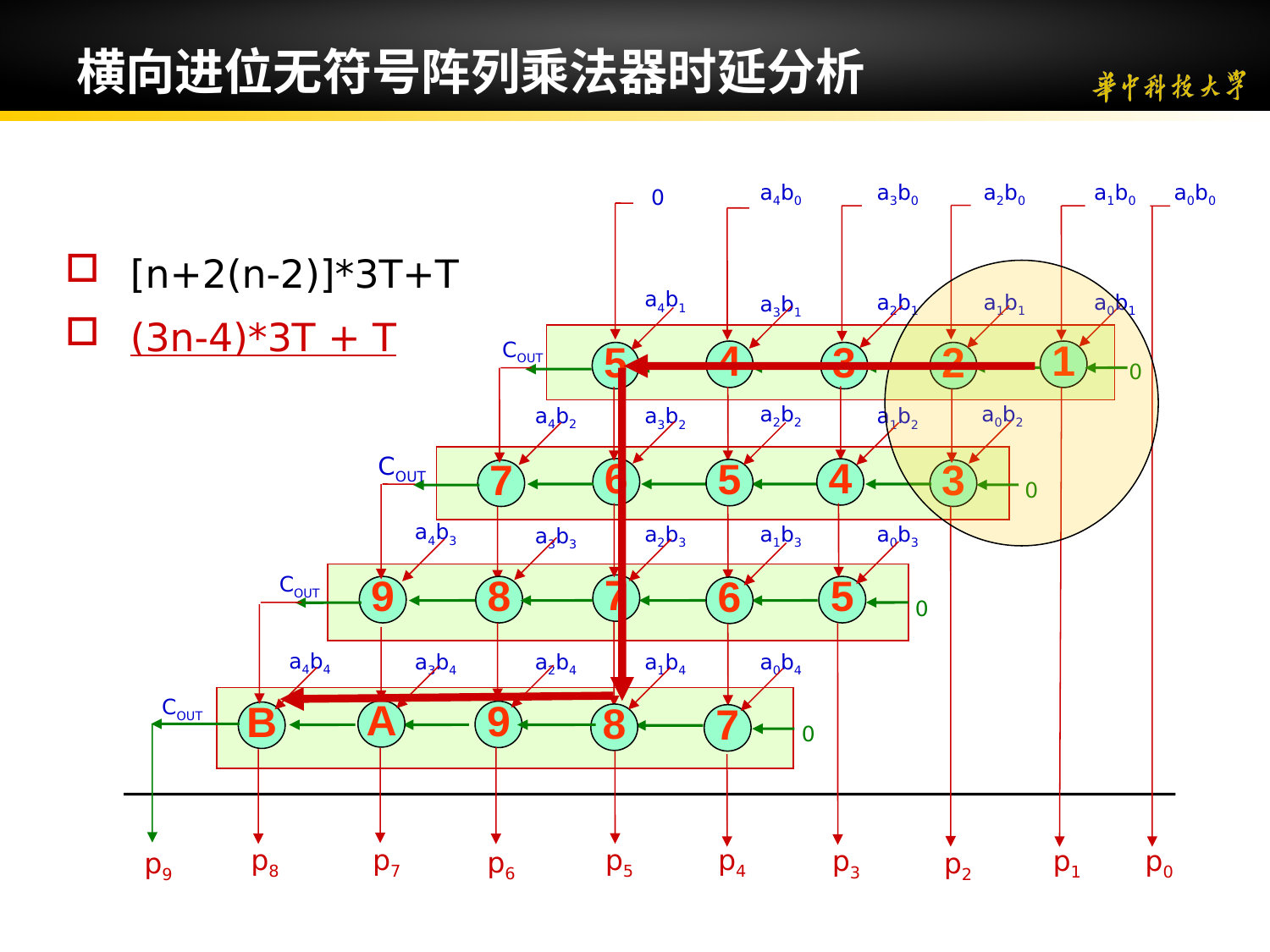

# 横向进位无符号阵列乘法器时延分析
a4b0
a3b0
a2b0
a1b0
a0b0
0

[n+2(n-2)]*3T+T
(3n-4)*3T + T

a4b1
a2b1
a1b1
a0b1
a3b1

COUT

4
1
5
3
2
0

a2b2
a0b2
a4b2
a3b2
a1b2

COUT

6
4
5
7
3
0

a4b3
a2b3
a1b3
a0b3
a3b3

COUT

7
9
8
5
6
0

a4b4
a3b4
a2b4
a1b4
a0b4

COUT

A
9

B
8
7
0

p8
   p7
p5
p4
  p1
p0
 p3
  p6
p9
  p2